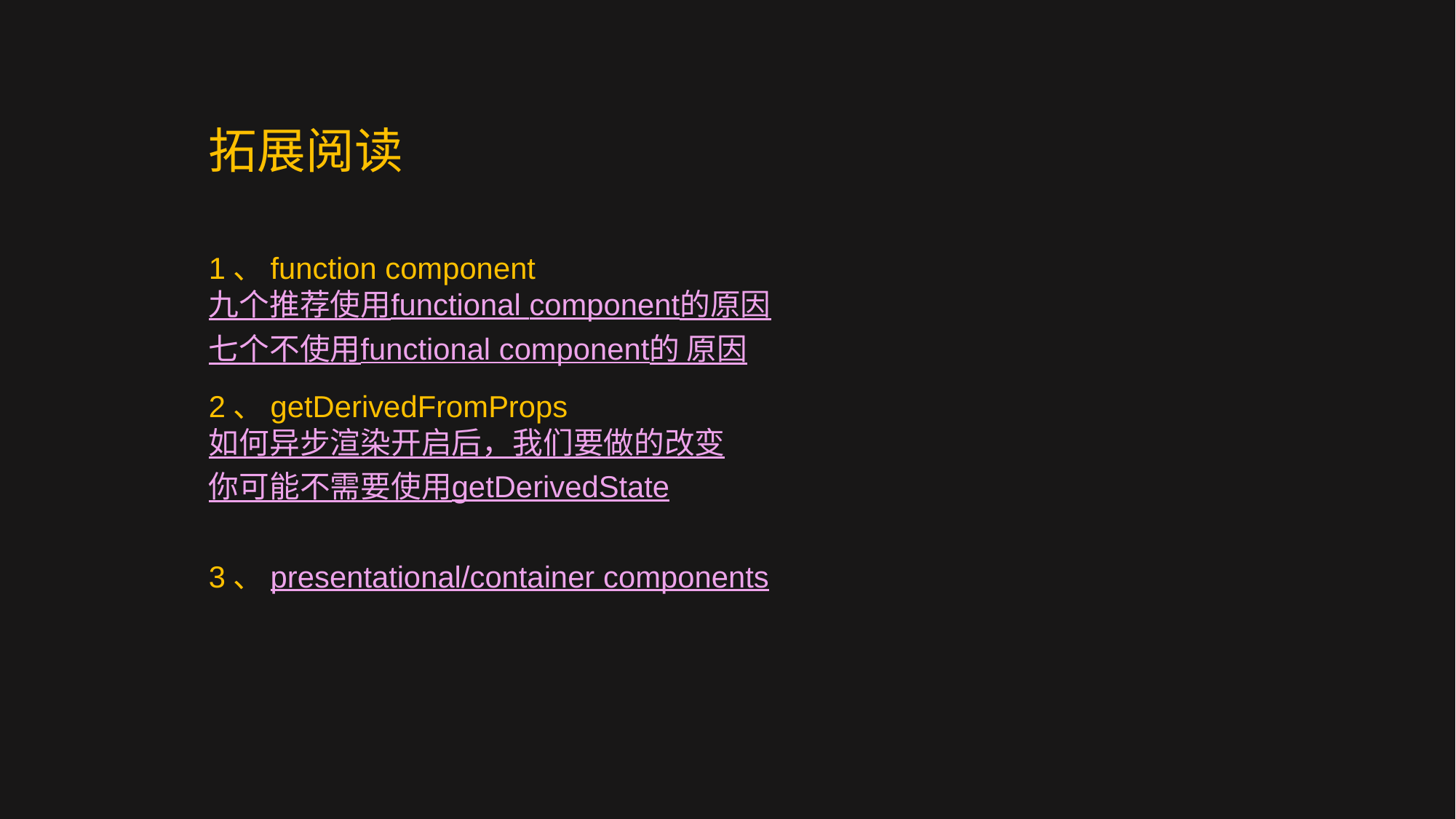

拓展阅读
1、function component
九个推荐使用functional component的原因
七个不使用functional component的 原因
2、getDerivedFromProps
如何异步渲染开启后，我们要做的改变
你可能不需要使用getDerivedState
3、presentational/container components